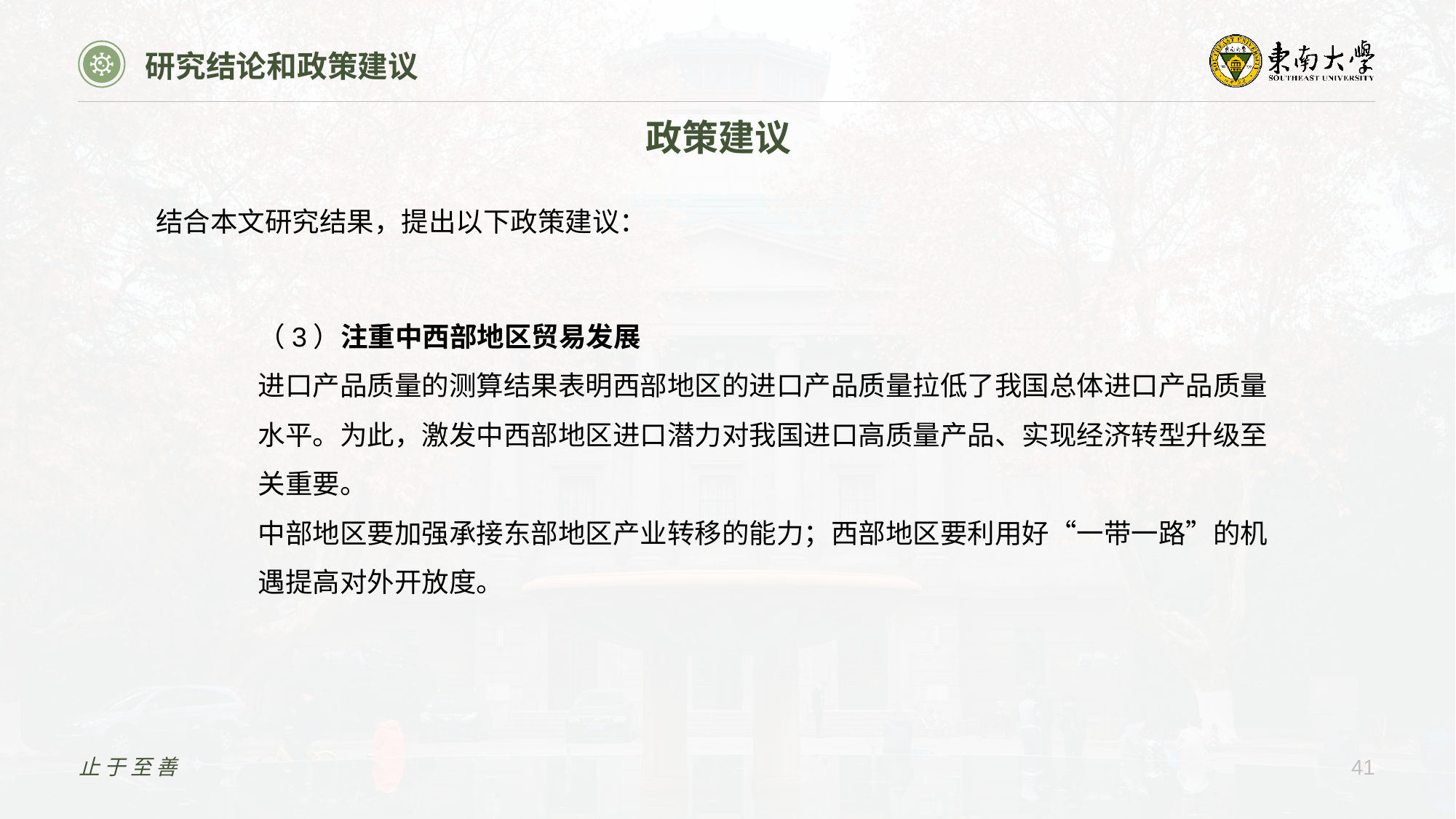

研究结论和政策建议
政策建议
结合本文研究结果，提出以下政策建议：
（3）注重中西部地区贸易发展
进口产品质量的测算结果表明西部地区的进口产品质量拉低了我国总体进口产品质量水平。为此，激发中西部地区进口潜力对我国进口高质量产品、实现经济转型升级至关重要。
中部地区要加强承接东部地区产业转移的能力；西部地区要利用好“一带一路”的机遇提高对外开放度。
止于至善
41